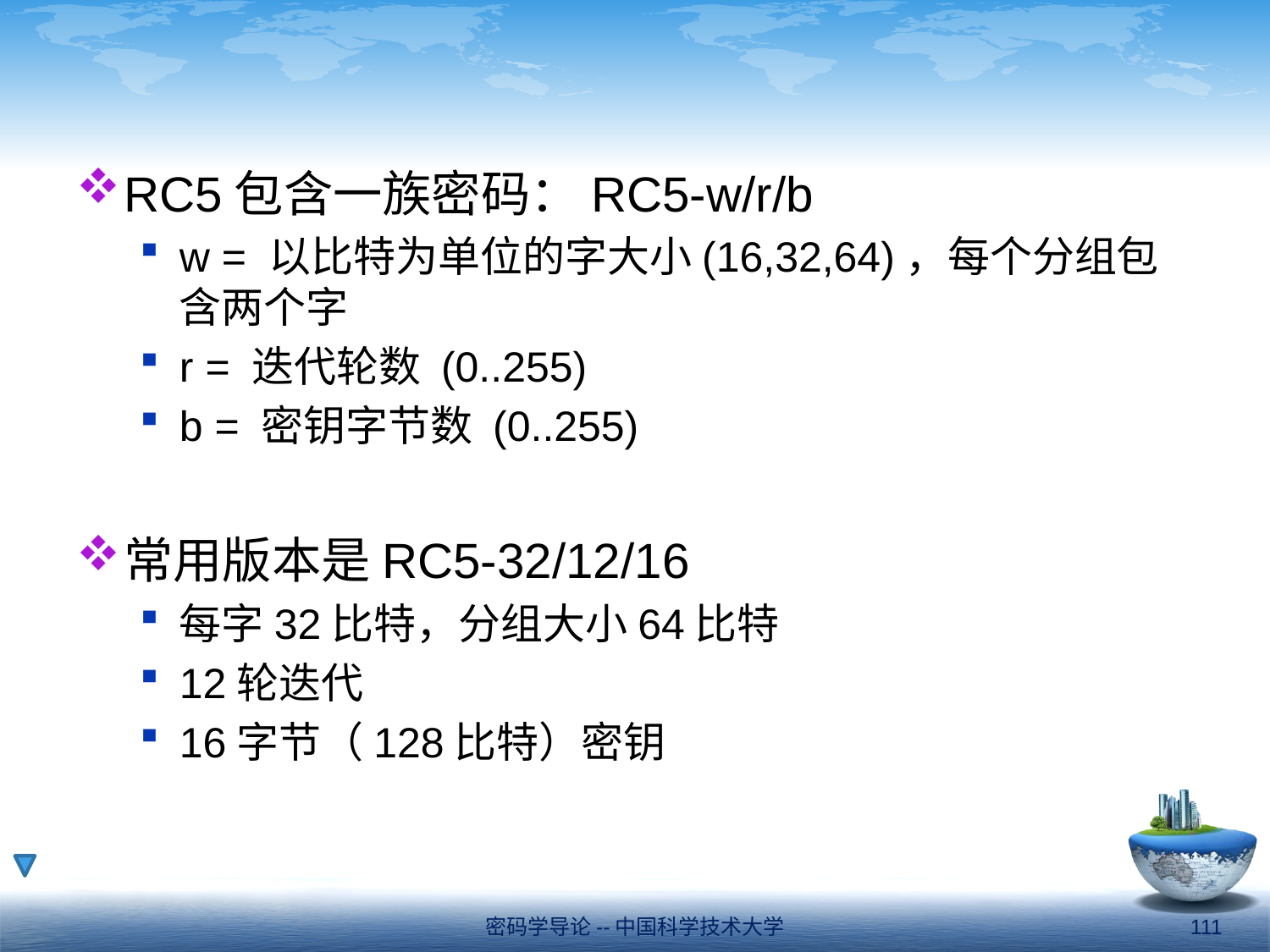

#
RC5包含一族密码：RC5-w/r/b
w = 以比特为单位的字大小(16,32,64)，每个分组包含两个字
r = 迭代轮数 (0..255)
b = 密钥字节数 (0..255)

常用版本是RC5-32/12/16
每字32比特，分组大小64比特
12轮迭代
16字节（128比特）密钥

密码学导论--中国科学技术大学
111